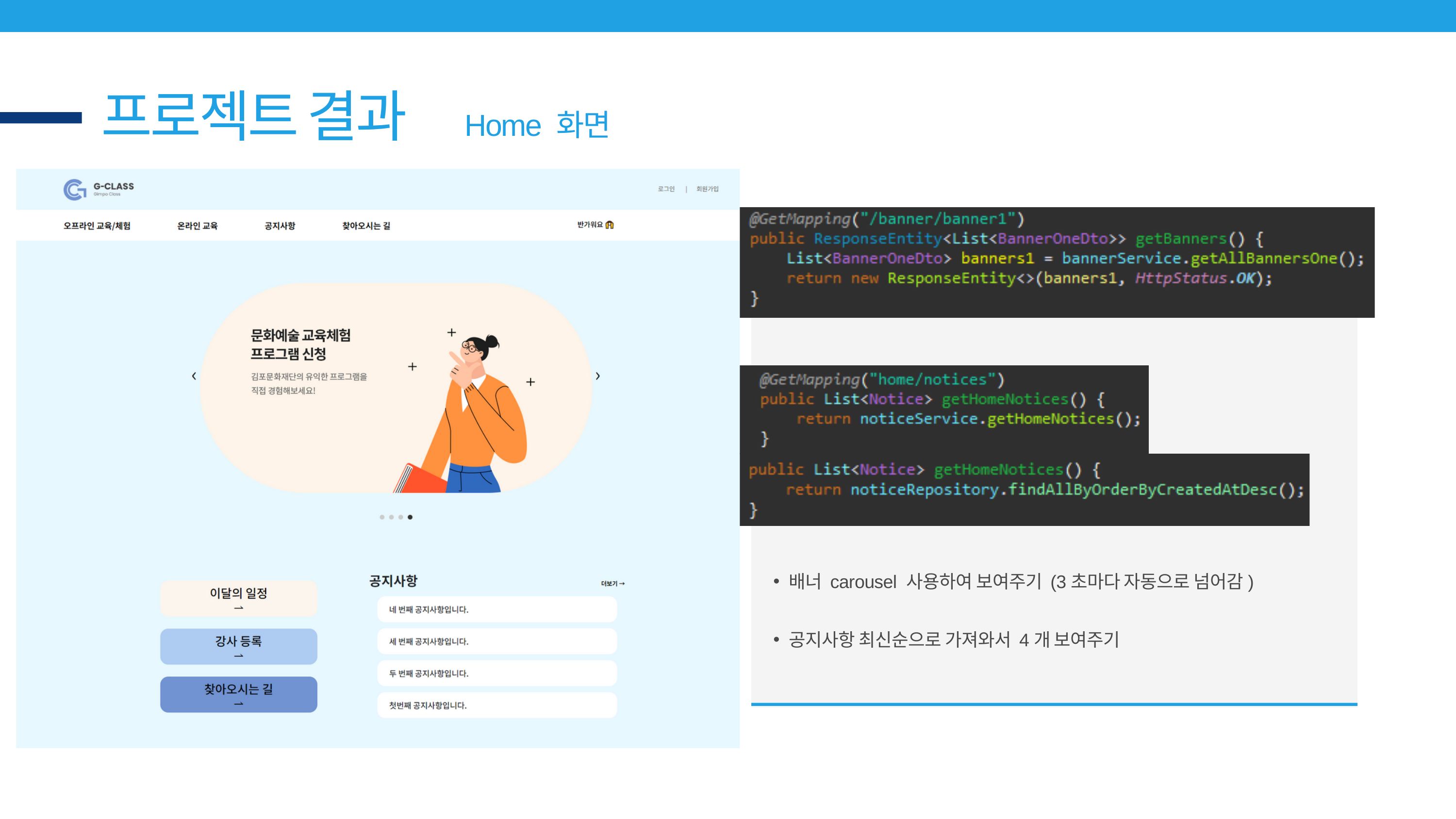

프로젝트 결과
Home 화면

배너 carousel 사용하여 보여주기 (3초마다 자동으로 넘어감)

공지사항 최신순으로 가져와서 4개 보여주기